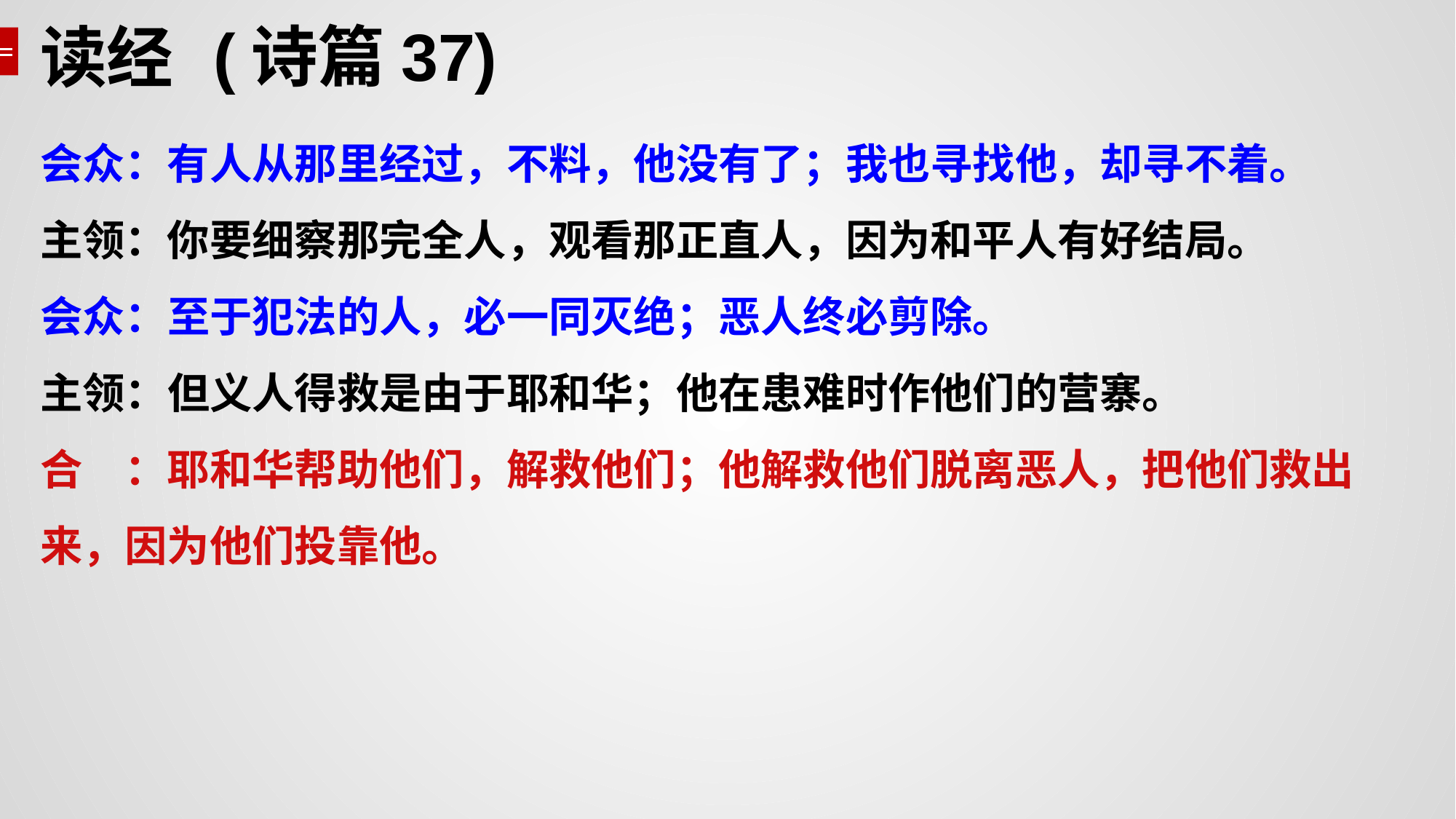

(诗篇37)
会众：有人从那里经过，不料，他没有了；我也寻找他，却寻不着。
主领：你要细察那完全人，观看那正直人，因为和平人有好结局。
会众：至于犯法的人，必一同灭绝；恶人终必剪除。
主领：但义人得救是由于耶和华；他在患难时作他们的营寨。
合　：耶和华帮助他们，解救他们；他解救他们脱离恶人，把他们救出来，因为他们投靠他。